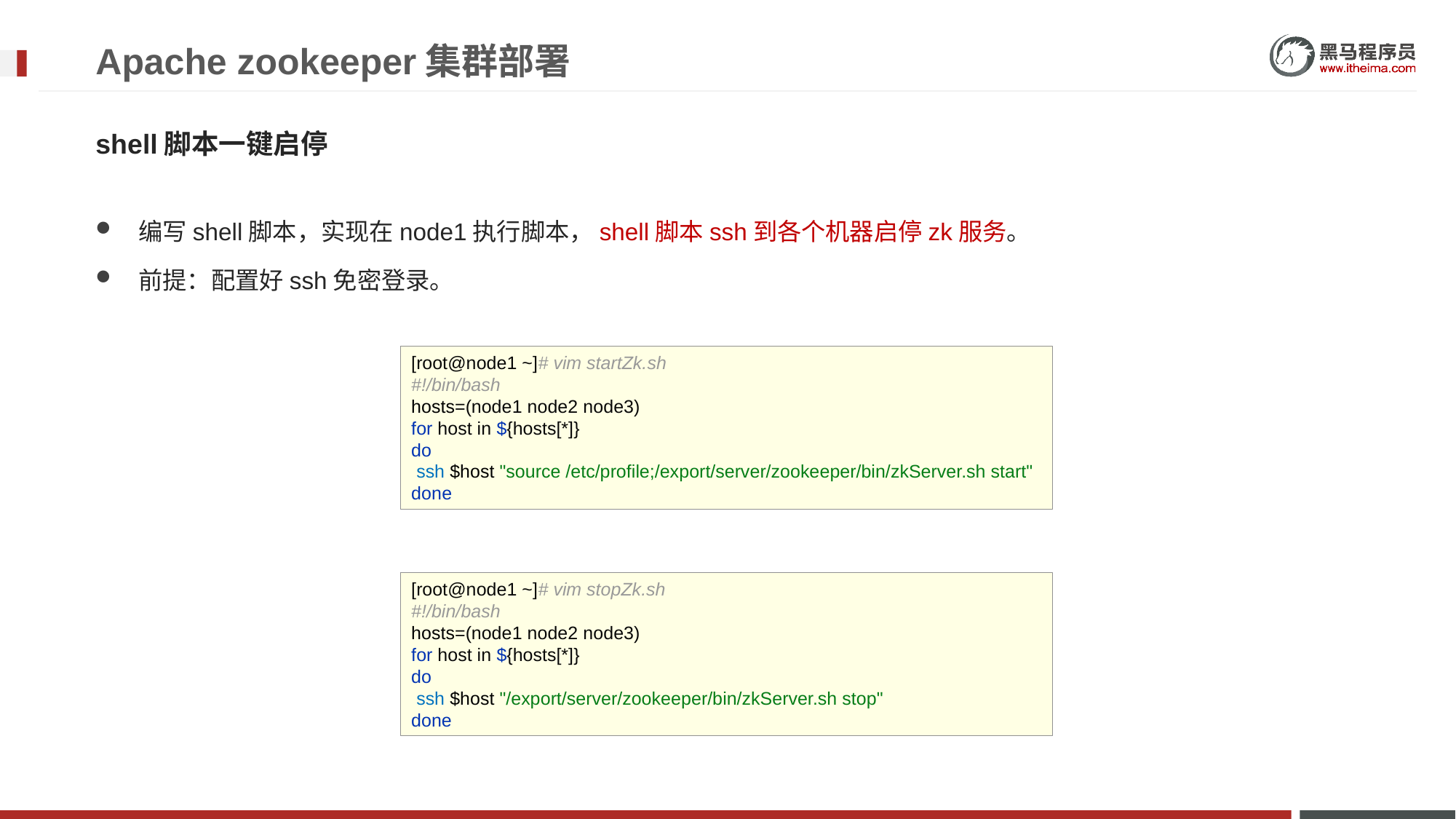

# Apache zookeeper集群部署
shell脚本一键启停
编写shell脚本，实现在node1执行脚本，shell脚本ssh到各个机器启停zk服务。
前提：配置好ssh免密登录。
[root@node1 ~]# vim startZk.sh
#!/bin/bash
hosts=(node1 node2 node3)
for host in ${hosts[*]}
do
 ssh $host "source /etc/profile;/export/server/zookeeper/bin/zkServer.sh start"
done
[root@node1 ~]# vim stopZk.sh
#!/bin/bash
hosts=(node1 node2 node3)
for host in ${hosts[*]}
do
 ssh $host "/export/server/zookeeper/bin/zkServer.sh stop"
done